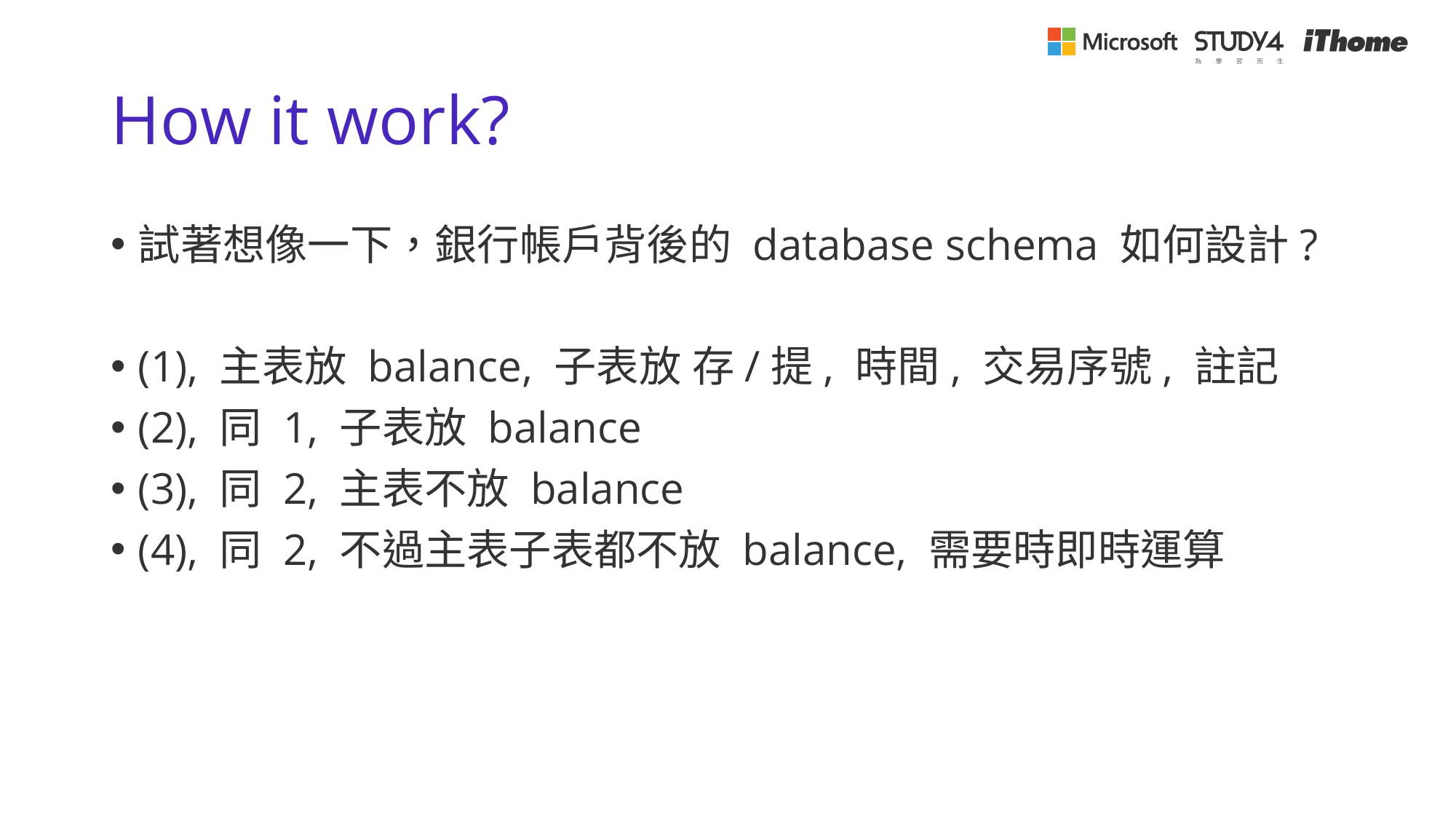

# How it work?
試著想像一下，銀行帳戶背後的 database schema 如何設計?

(1), 主表放 balance, 子表放 存/提, 時間, 交易序號, 註記
(2), 同 1, 子表放 balance
(3), 同 2, 主表不放 balance
(4), 同 2, 不過主表子表都不放 balance, 需要時即時運算